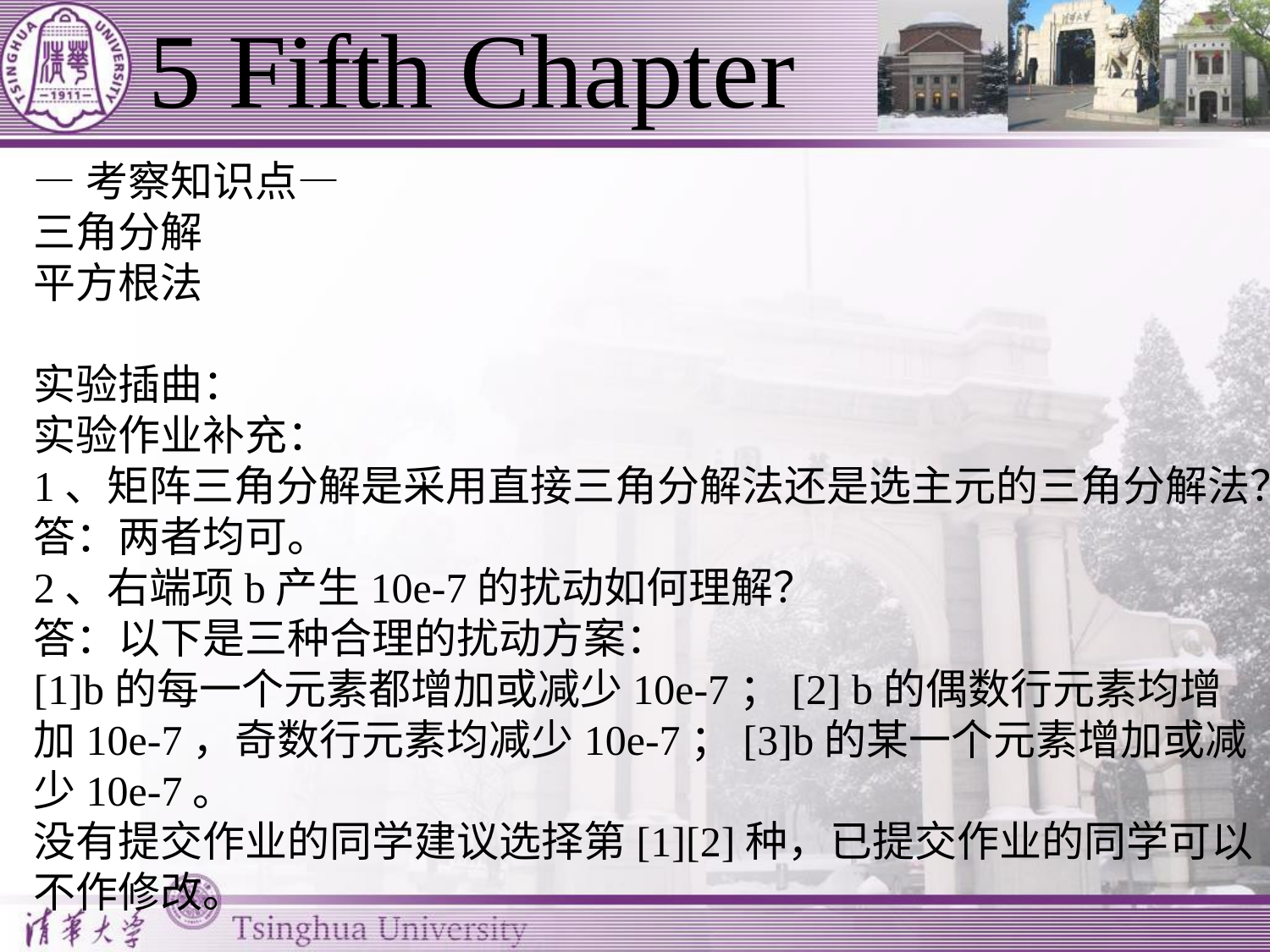

# 5 Fifth Chapter
—考察知识点—
三角分解
平方根法

实验插曲：
实验作业补充：
1、矩阵三角分解是采用直接三角分解法还是选主元的三角分解法？
答：两者均可。
2、右端项b产生10e-7的扰动如何理解？
答：以下是三种合理的扰动方案：
[1]b的每一个元素都增加或减少10e-7；[2] b的偶数行元素均增加10e-7，奇数行元素均减少10e-7；[3]b的某一个元素增加或减少10e-7。
没有提交作业的同学建议选择第[1][2]种，已提交作业的同学可以不作修改。